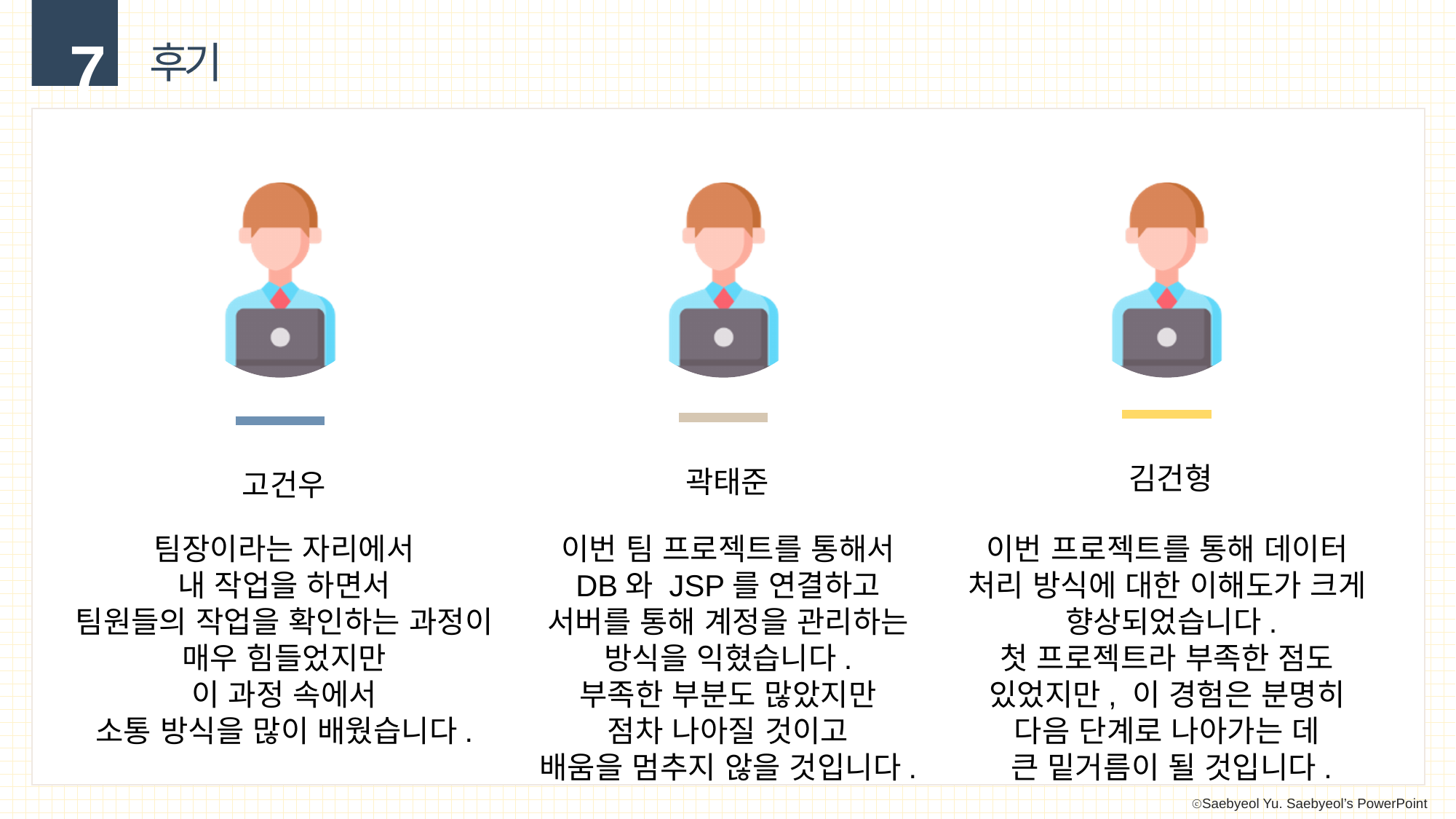

7
후기

김건형
곽태준
고건우
팀장이라는 자리에서
내 작업을 하면서
팀원들의 작업을 확인하는 과정이
매우 힘들었지만
이 과정 속에서
소통 방식을 많이 배웠습니다.
이번 팀 프로젝트를 통해서
DB와 JSP를 연결하고
서버를 통해 계정을 관리하는
방식을 익혔습니다.
부족한 부분도 많았지만
점차 나아질 것이고
배움을 멈추지 않을 것입니다.
이번 프로젝트를 통해 데이터
처리 방식에 대한 이해도가 크게
향상되었습니다.
첫 프로젝트라 부족한 점도
있었지만, 이 경험은 분명히
다음 단계로 나아가는 데
큰 밑거름이 될 것입니다.
내용을 입력하세요